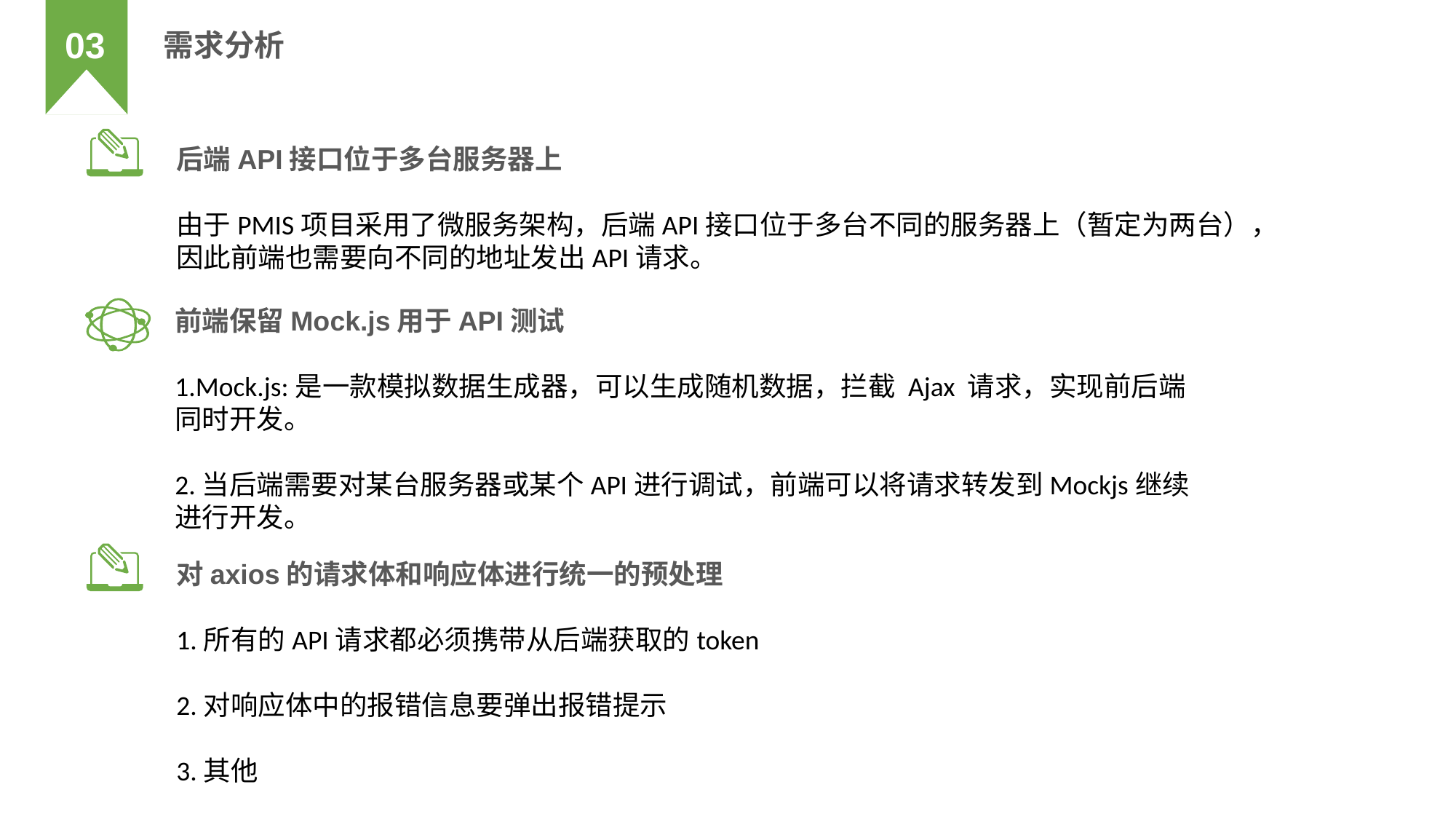

03
需求分析

后端API接口位于多台服务器上

由于PMIS项目采用了微服务架构，后端API接口位于多台不同的服务器上（暂定为两台），因此前端也需要向不同的地址发出API请求。

前端保留Mock.js用于API测试

1.Mock.js:是一款模拟数据生成器，可以生成随机数据，拦截 Ajax 请求，实现前后端同时开发。

2.当后端需要对某台服务器或某个API进行调试，前端可以将请求转发到Mockjs继续进行开发。

对axios的请求体和响应体进行统一的预处理

1.所有的API请求都必须携带从后端获取的token

2.对响应体中的报错信息要弹出报错提示

3.其他